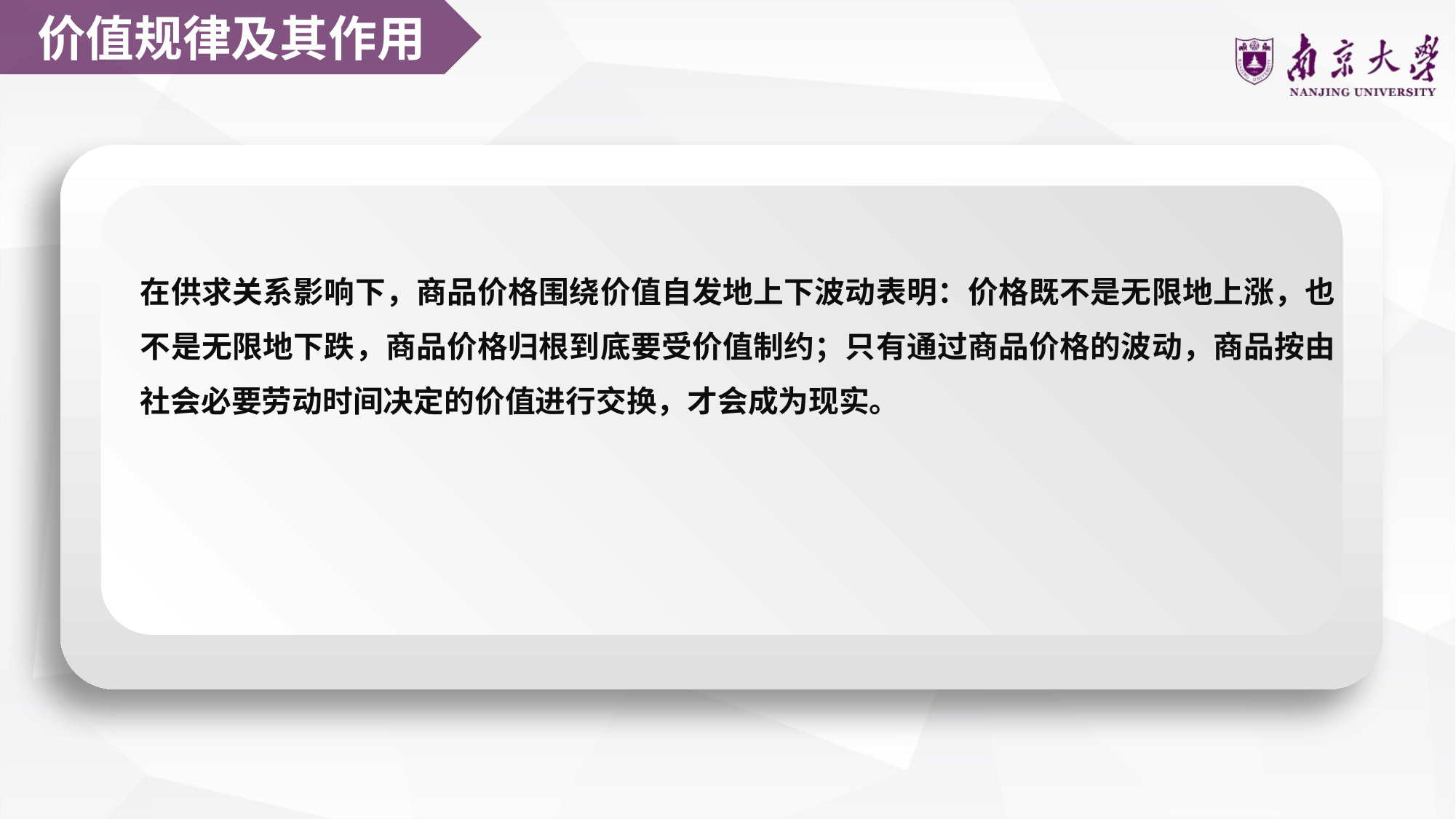

价值规律及其作用

在供求关系影响下，商品价格围绕价值自发地上下波动表明：价格既不是无限地上涨，也不是无限地下跌，商品价格归根到底要受价值制约；只有通过商品价格的波动，商品按由社会必要劳动时间决定的价值进行交换，才会成为现实。